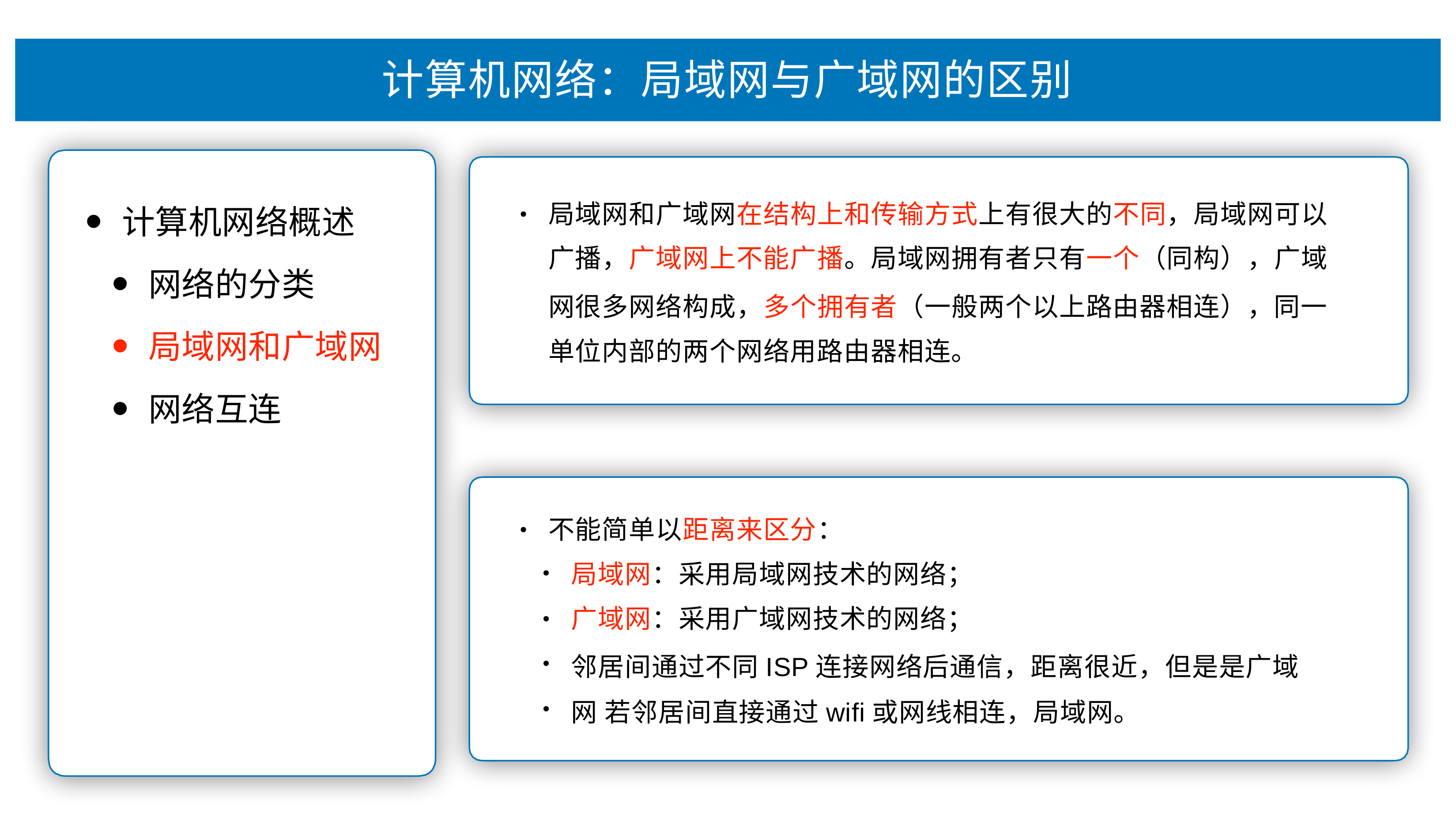

# 计算机⽹络：局域⽹与⼴域⽹的区别

局域⽹和⼴域⽹在结构上和传输⽅式上有很⼤的不同，局域⽹可以
⼴播，⼴域⽹上不能⼴播。局域⽹拥有者只有⼀个（同构），⼴域
⽹很多⽹络构成，多个拥有者（⼀般两个以上路由器相连），同⼀ 单位内部的两个⽹络⽤路由器相连。
计算机⽹络概述
⽹络的分类
局域⽹和⼴域⽹
⽹络互连
•

不能简单以距离来区分：
•
局域⽹：采⽤局域⽹技术的⽹络；
⼴域⽹：采⽤⼴域⽹技术的⽹络；
邻居间通过不同ISP连接⽹络后通信，距离很近，但是是⼴域⽹ 若邻居间直接通过wifi或⽹线相连，局域⽹。
•
•
•